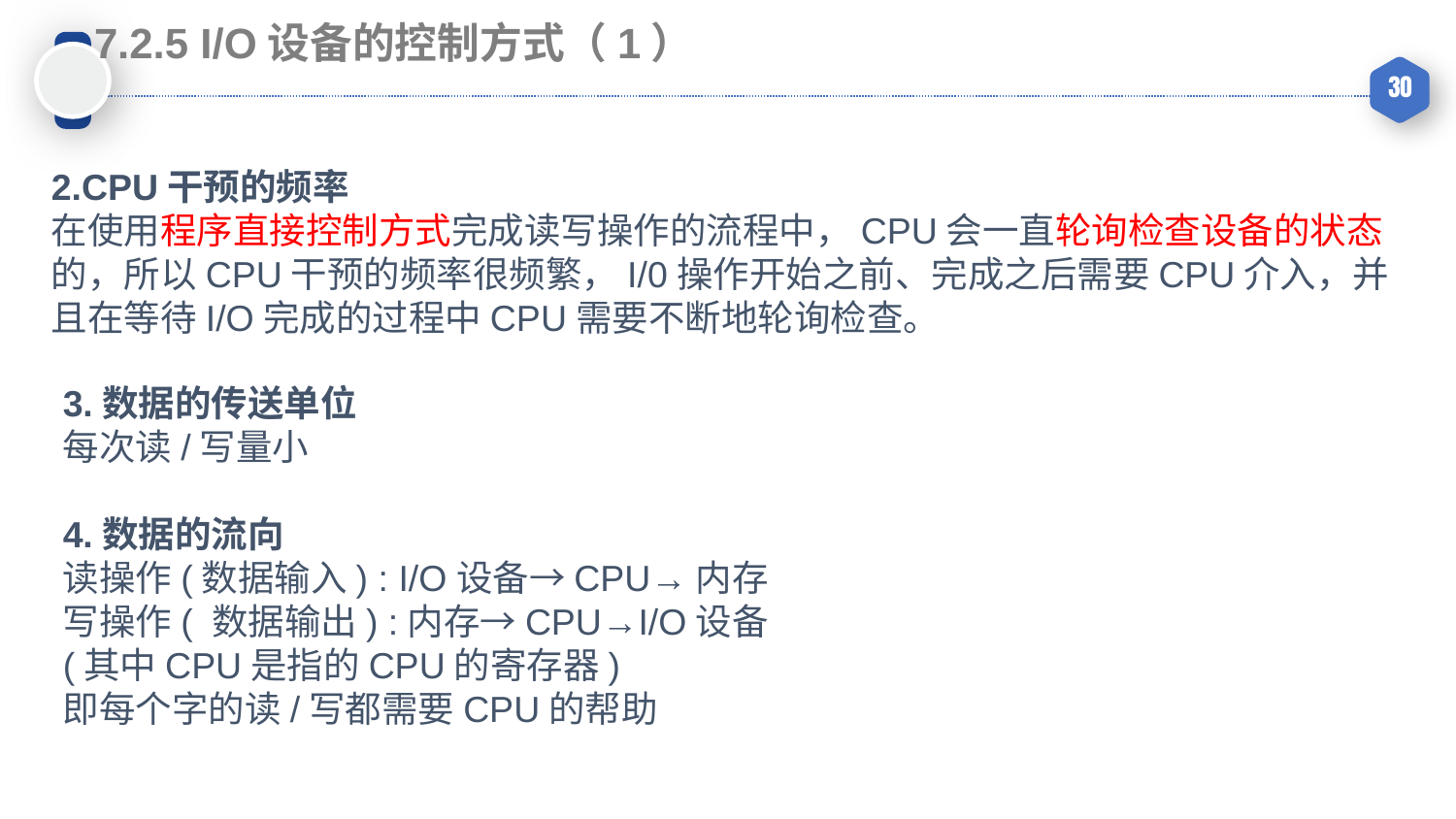

7.2.5 I/O设备的控制方式（1）
2.CPU干预的频率
在使用程序直接控制方式完成读写操作的流程中，CPU会一直轮询检查设备的状态的，所以CPU干预的频率很频繁，I/0操作开始之前、完成之后需要CPU介入，并且在等待I/O完成的过程中CPU需要不断地轮询检查。
3.数据的传送单位
每次读/写量小

4.数据的流向
读操作(数据输入) : I/O设备→CPU→内存
写操作( 数据输出) :内存→CPU→I/O设备
(其中CPU是指的CPU的寄存器)
即每个字的读/写都需要CPU的帮助